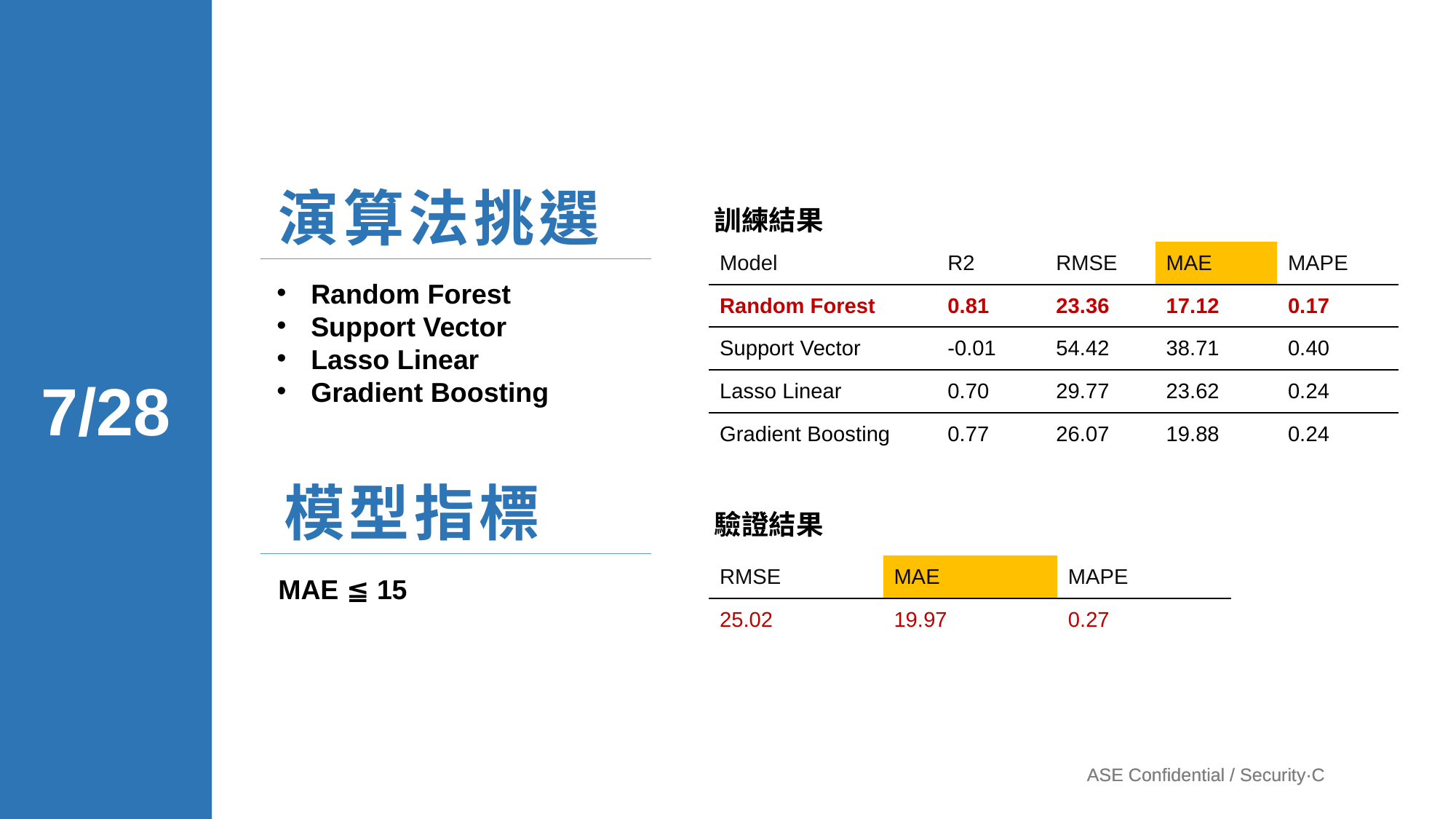

演算法挑選
訓練結果
| Model | R2 | RMSE | MAE | MAPE |
| --- | --- | --- | --- | --- |
| Random Forest | 0.81 | 23.36 | 17.12 | 0.17 |
| Support Vector | -0.01 | 54.42 | 38.71 | 0.40 |
| Lasso Linear | 0.70 | 29.77 | 23.62 | 0.24 |
| Gradient Boosting | 0.77 | 26.07 | 19.88 | 0.24 |
Random Forest
Support Vector
Lasso Linear
Gradient Boosting
7/28
模型指標
驗證結果
| RMSE | MAE | MAPE |
| --- | --- | --- |
| 25.02 | 19.97 | 0.27 |
MAE ≦ 15